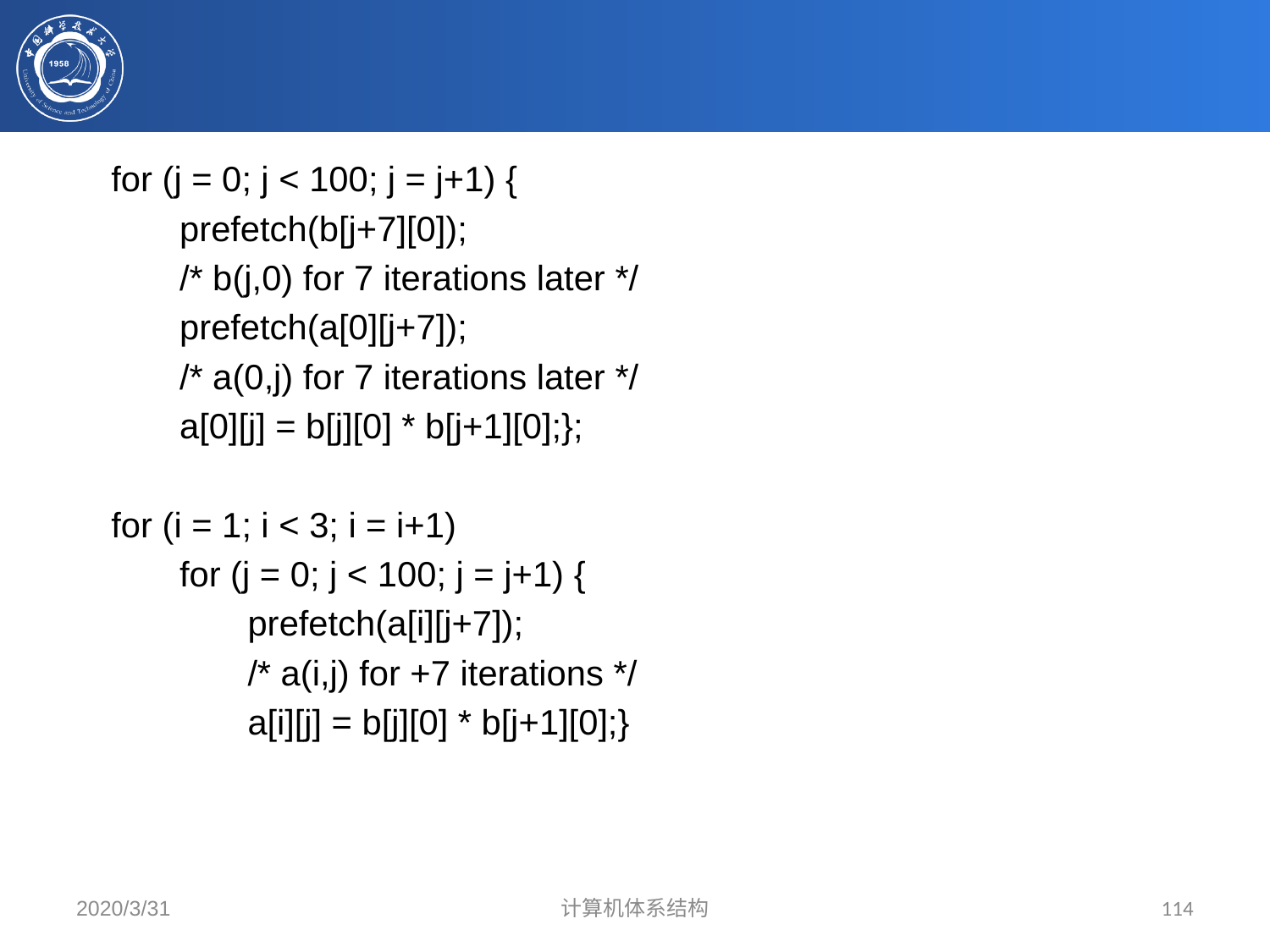

#
for (j = 0; j < 100; j = j+1) {
       prefetch(b[j+7][0]);
       /* b(j,0) for 7 iterations later */
       prefetch(a[0][j+7]);
       /* a(0,j) for 7 iterations later */
       a[0][j] = b[j][0] * b[j+1][0];};

for (i = 1; i < 3; i = i+1)
       for (j = 0; j < 100; j = j+1) {
              prefetch(a[i][j+7]);
              /* a(i,j) for +7 iterations */
              a[i][j] = b[j][0] * b[j+1][0];}
2020/3/31
计算机体系结构
114